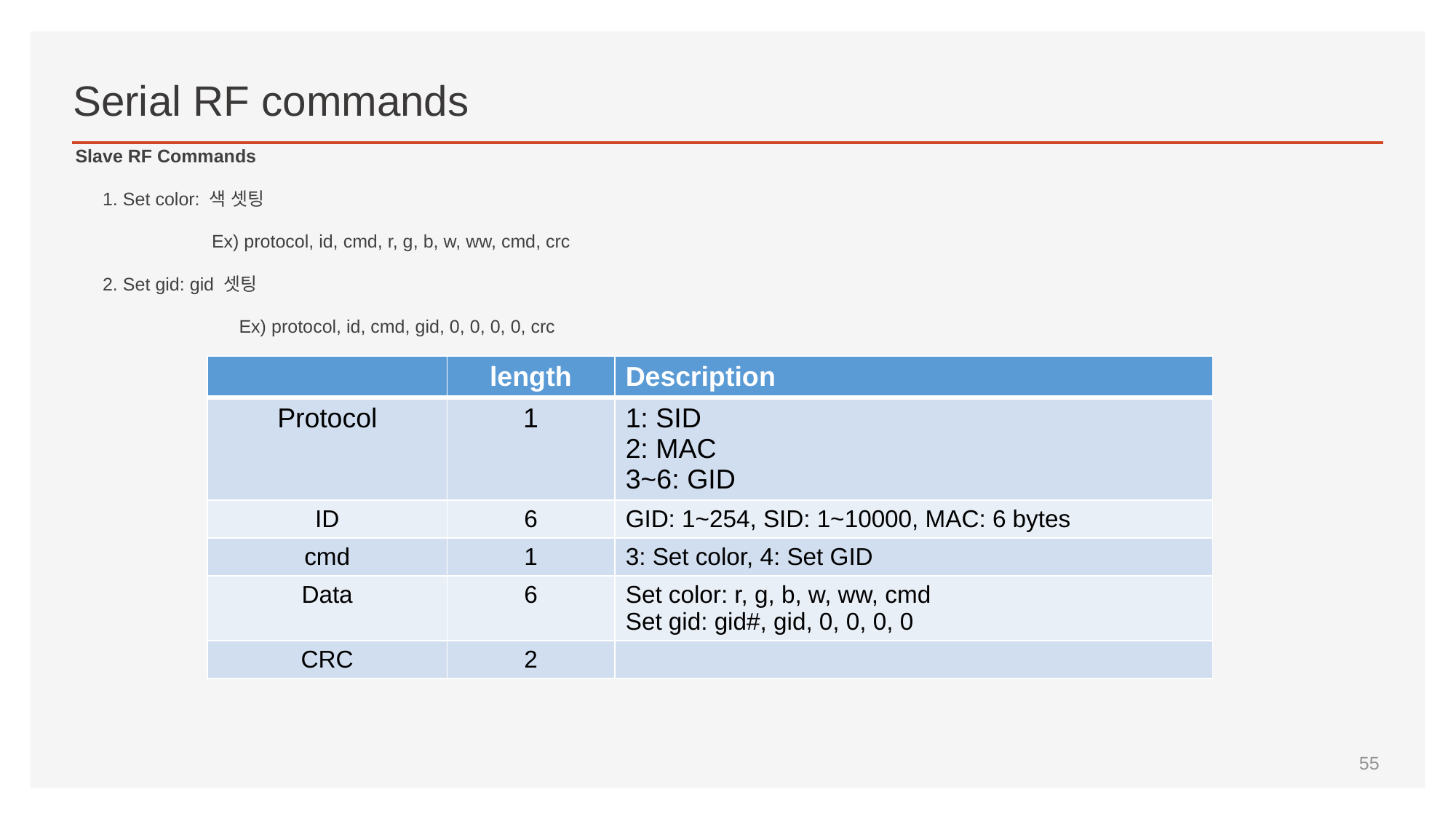

# Serial RF commands
Slave RF Commands
1. Set color: 색 셋팅
	Ex) protocol, id, cmd, r, g, b, w, ww, cmd, crc
2. Set gid: gid 셋팅
		Ex) protocol, id, cmd, gid, 0, 0, 0, 0, crc

|  | length | Description |
| --- | --- | --- |
| Protocol | 1 | 1: SID 2: MAC 3~6: GID |
| ID | 6 | GID: 1~254, SID: 1~10000, MAC: 6 bytes |
| cmd | 1 | 3: Set color, 4: Set GID |
| Data | 6 | Set color: r, g, b, w, ww, cmd Set gid: gid#, gid, 0, 0, 0, 0 |
| CRC | 2 |  |
55